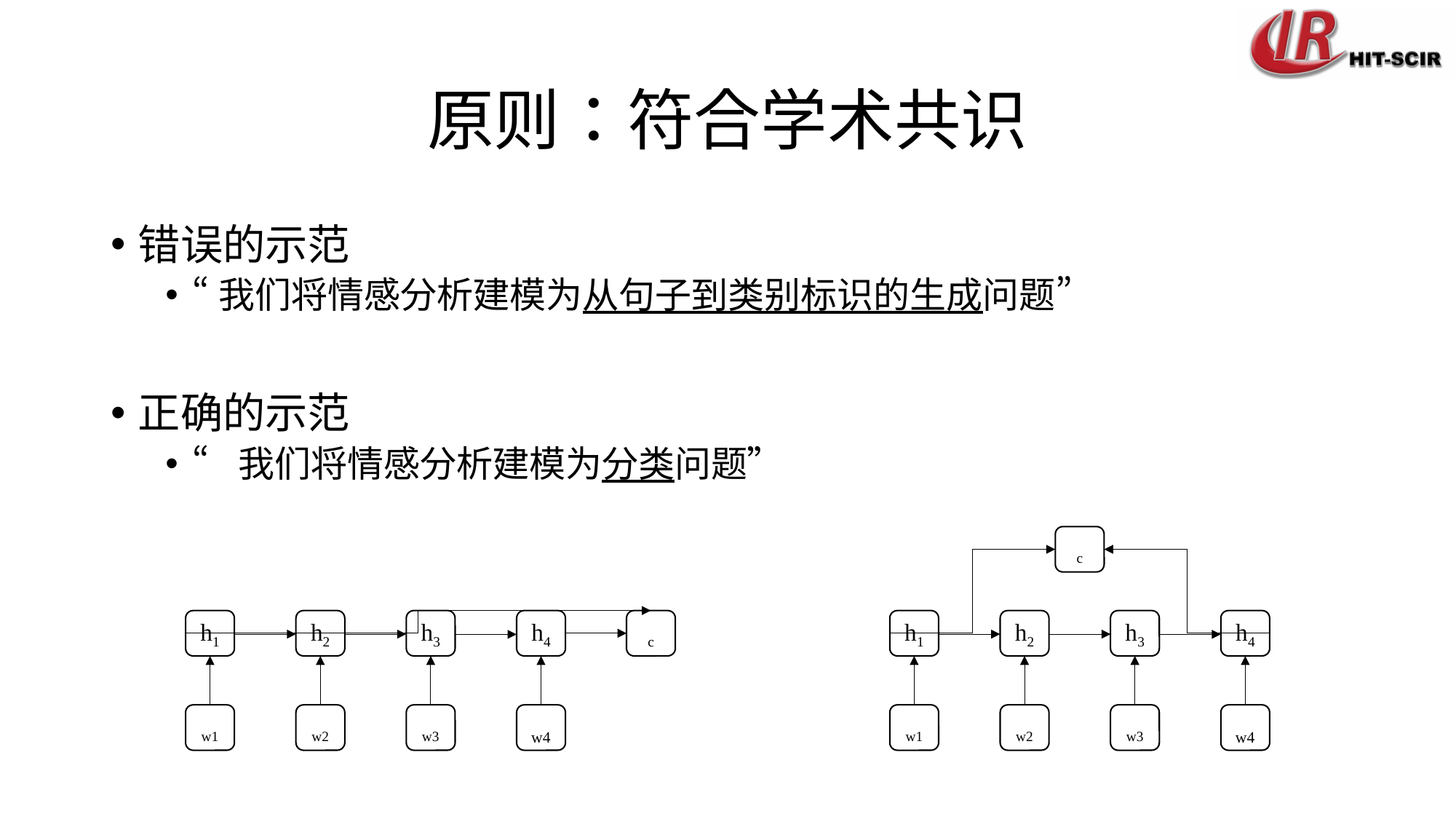

# 原则：符合学术共识
错误的示范
“我们将情感分析建模为从句子到类别标识的生成问题”

正确的示范
“我们将情感分析建模为分类问题”

c
h1
h2
h3
h4
w1
w2
w3
w4
h1
h2
h3
h4
c
w1
w2
w3
w4